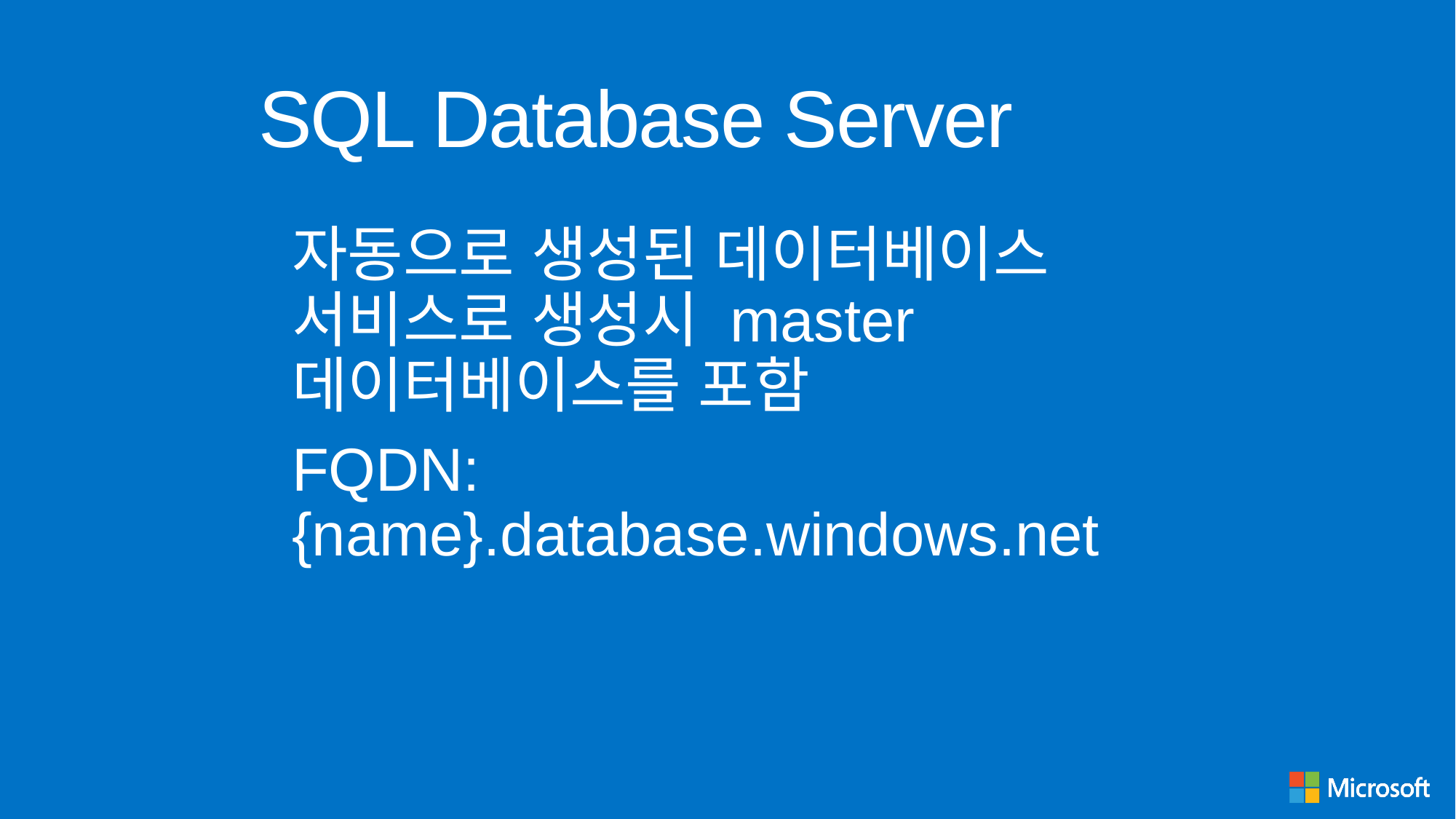

# SQL Database Server
자동으로 생성된 데이터베이스 서비스로 생성시 master 데이터베이스를 포함
FQDN: {name}.database.windows.net